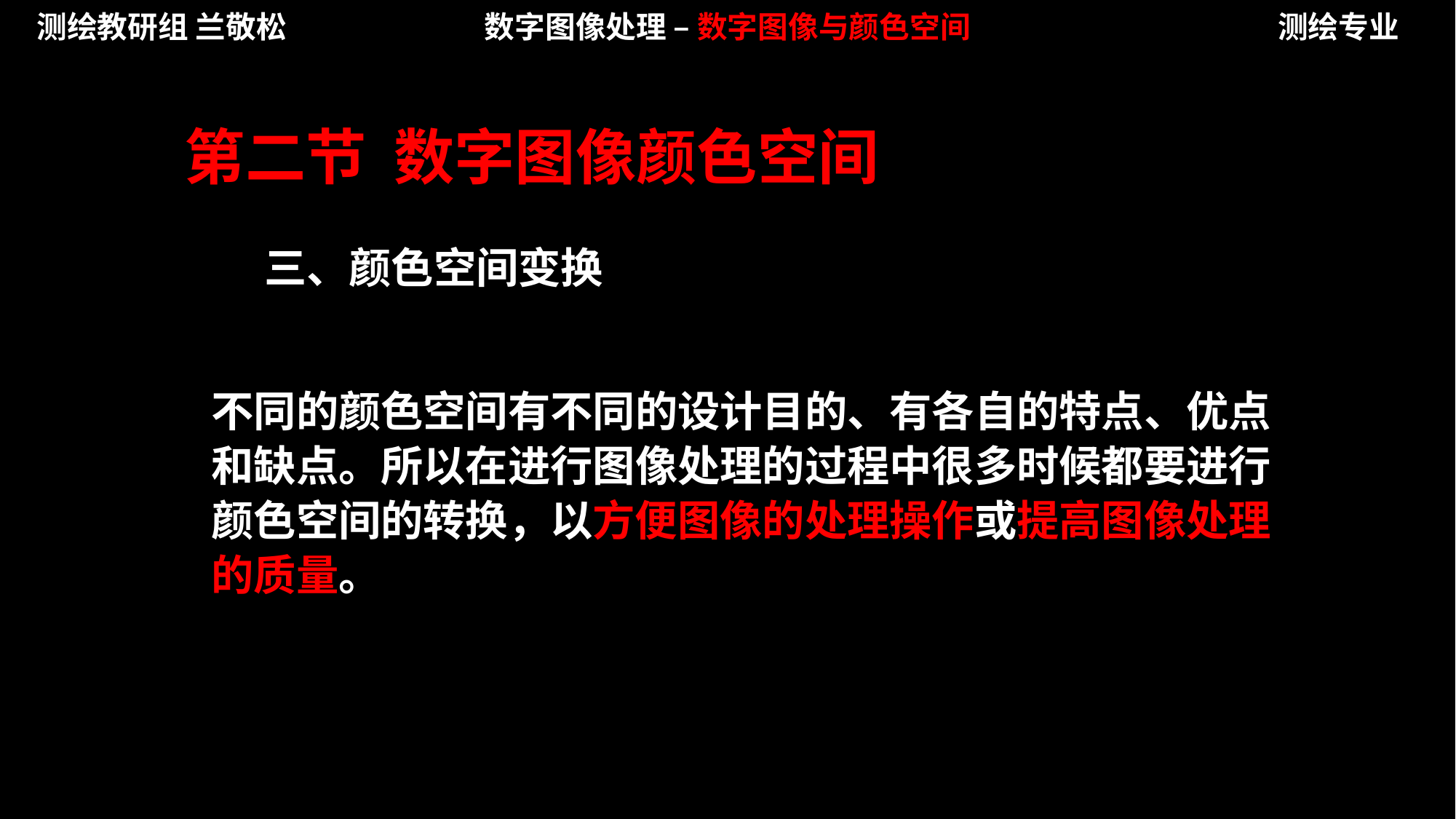

测绘教研组 兰敬松
数字图像处理 – 数字图像与颜色空间
测绘专业
第二节  数字图像颜色空间
三、颜色空间变换
不同的颜色空间有不同的设计目的、有各自的特点、优点和缺点。所以在进行图像处理的过程中很多时候都要进行颜色空间的转换，以方便图像的处理操作或提高图像处理的质量。